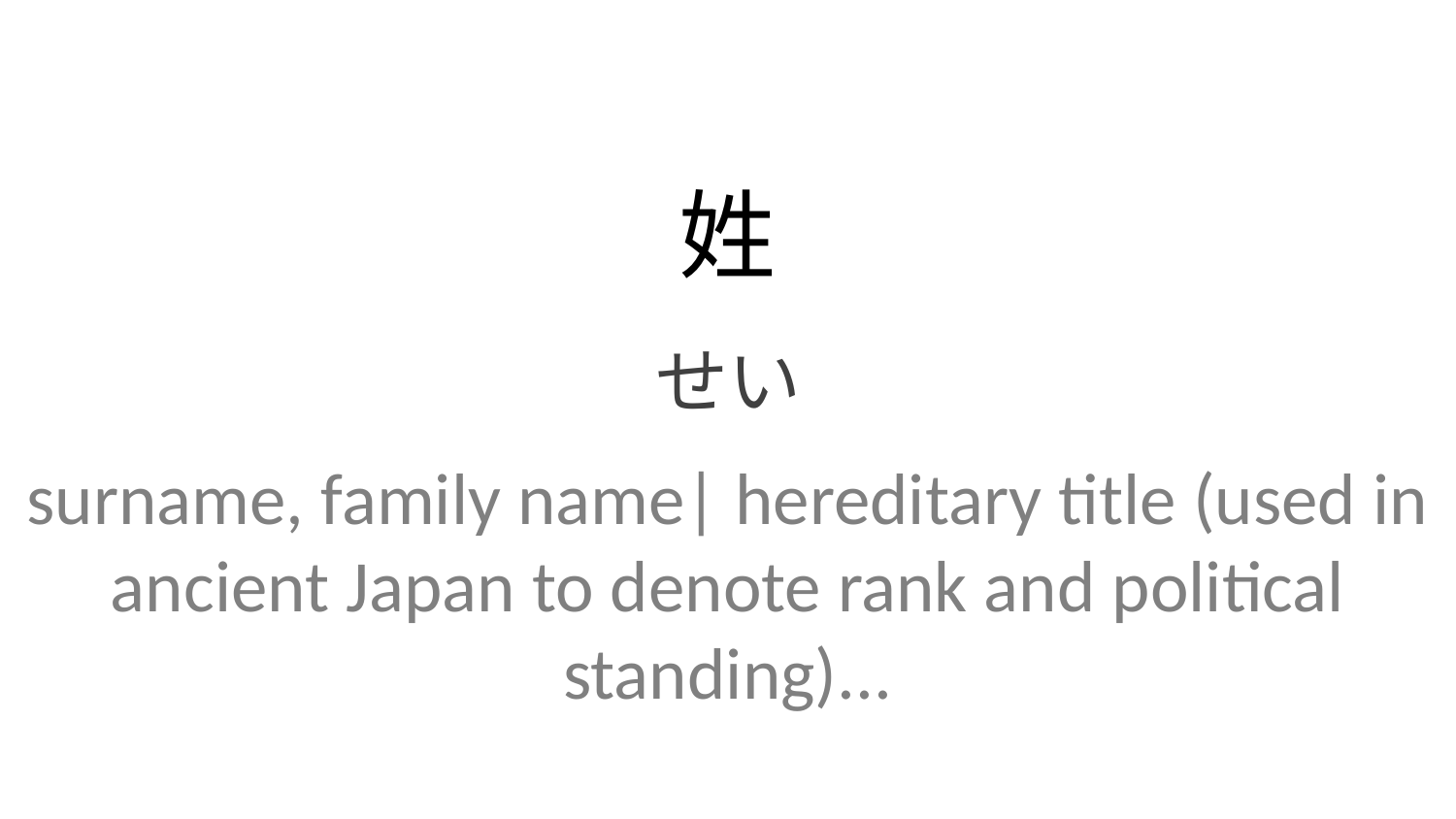

姓

せい
surname, family name| hereditary title (used in ancient Japan to denote rank and political standing)...